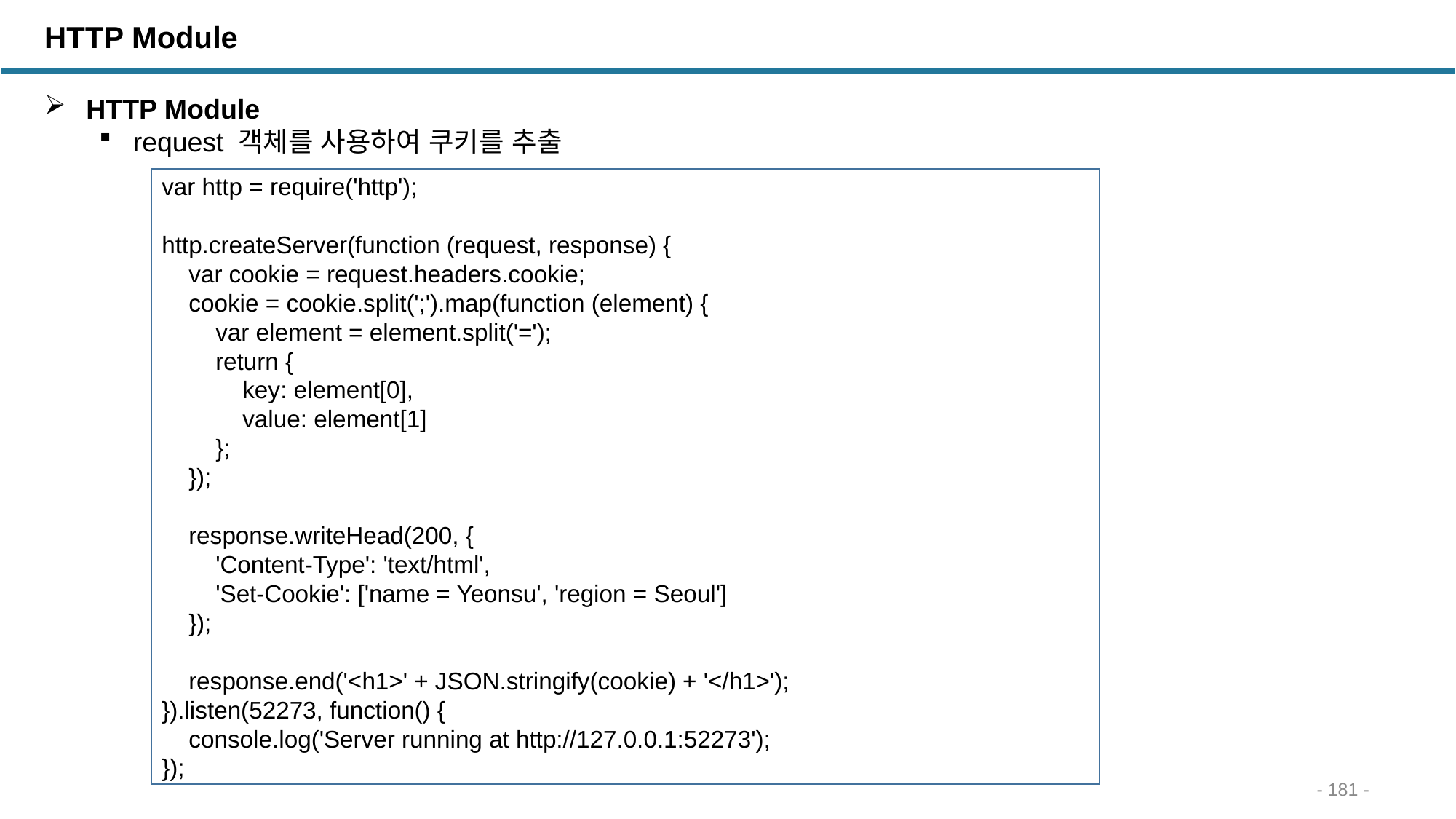

HTTP Module

 HTTP Module
request 객체를 사용하여 쿠키를 추출
var http = require('http');

http.createServer(function (request, response) {
    var cookie = request.headers.cookie;
    cookie = cookie.split(';').map(function (element) {
        var element = element.split('=');
        return {
            key: element[0],
            value: element[1]
        };
    });

    response.writeHead(200, {
        'Content-Type': 'text/html',
        'Set-Cookie': ['name = Yeonsu', 'region = Seoul']
    });

    response.end('<h1>' + JSON.stringify(cookie) + '</h1>');
}).listen(52273, function() {
    console.log('Server running at http://127.0.0.1:52273');
});
- 181 -